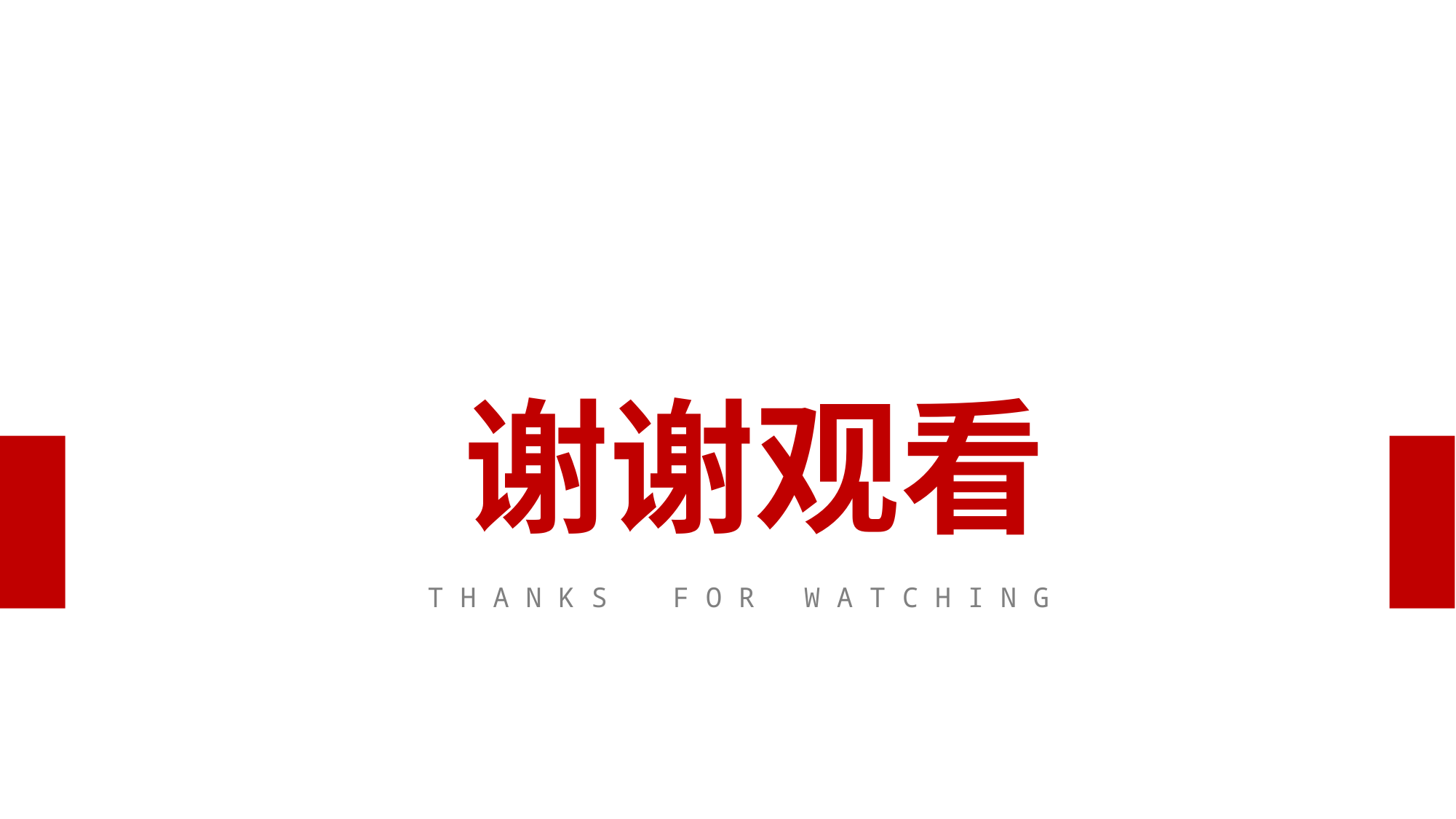

谢谢观看

T H A N K S    F O R   W A T C H I N G